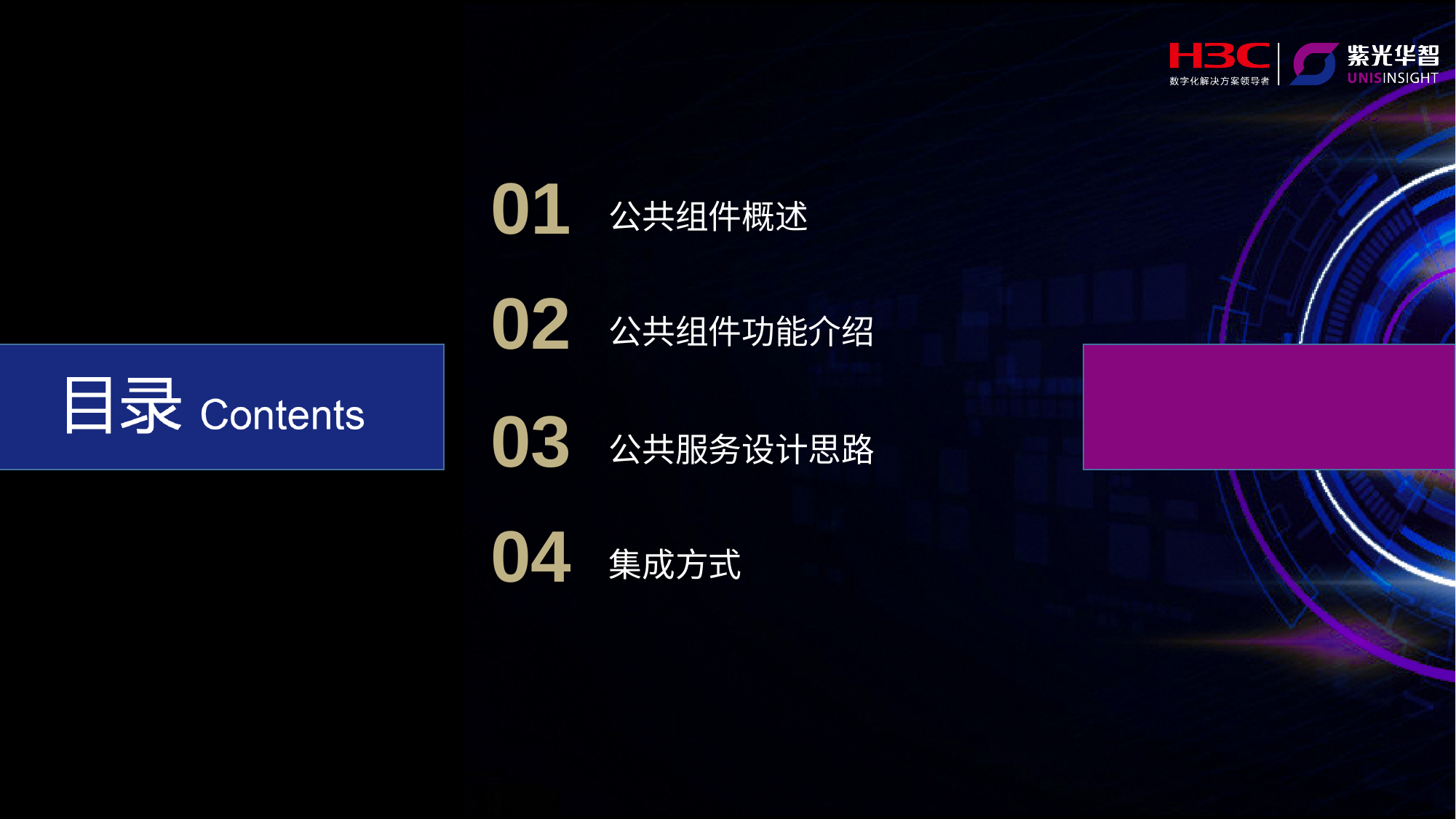

01
公共组件概述
02
公共组件功能介绍
03
公共服务设计思路
04
集成方式